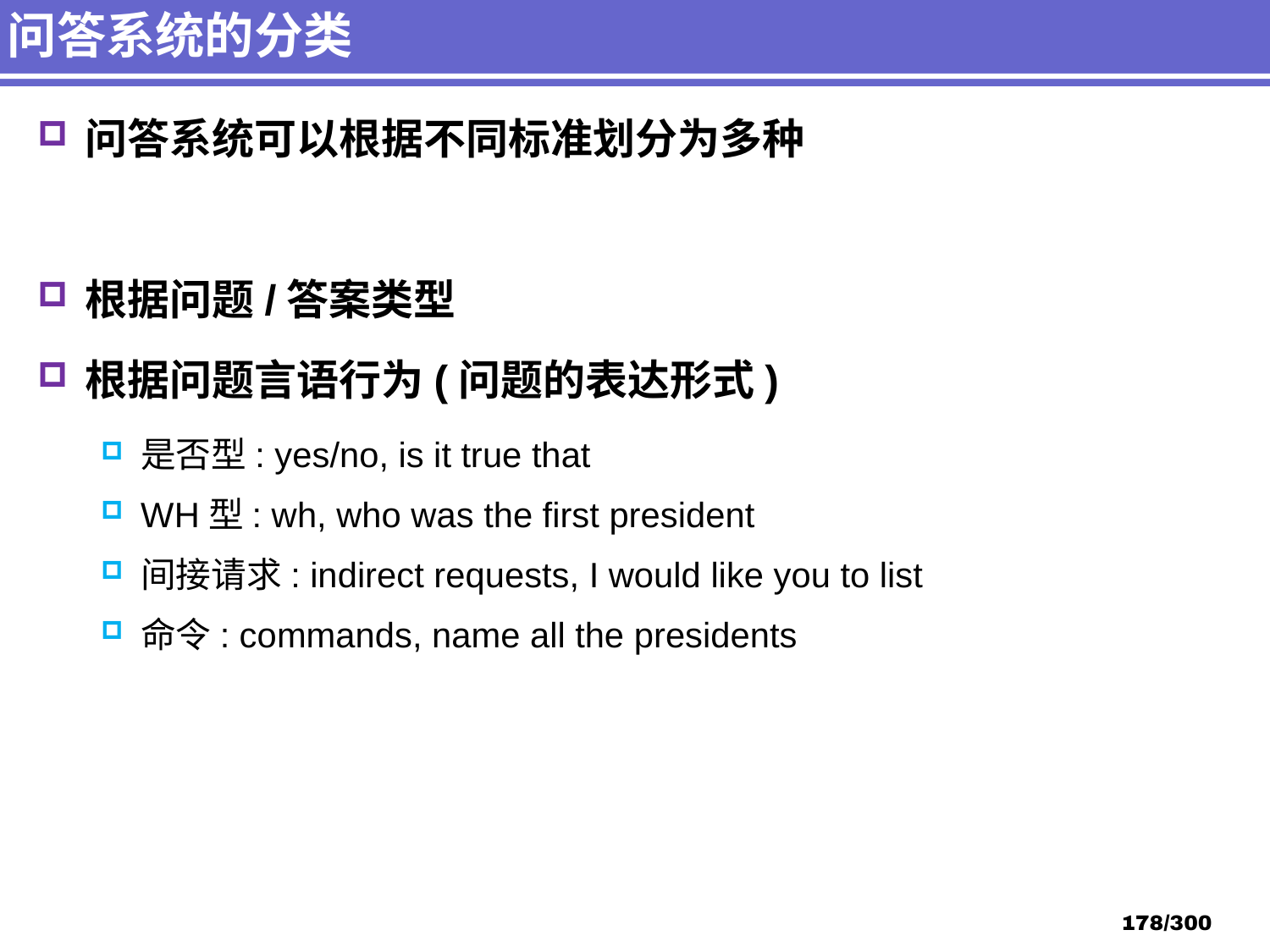

# 问答系统的分类
问答系统可以根据不同标准划分为多种

根据问题/答案类型
根据问题言语行为(问题的表达形式)
是否型: yes/no, is it true that
WH型: wh, who was the first president
间接请求: indirect requests, I would like you to list
命令: commands, name all the presidents
178/300